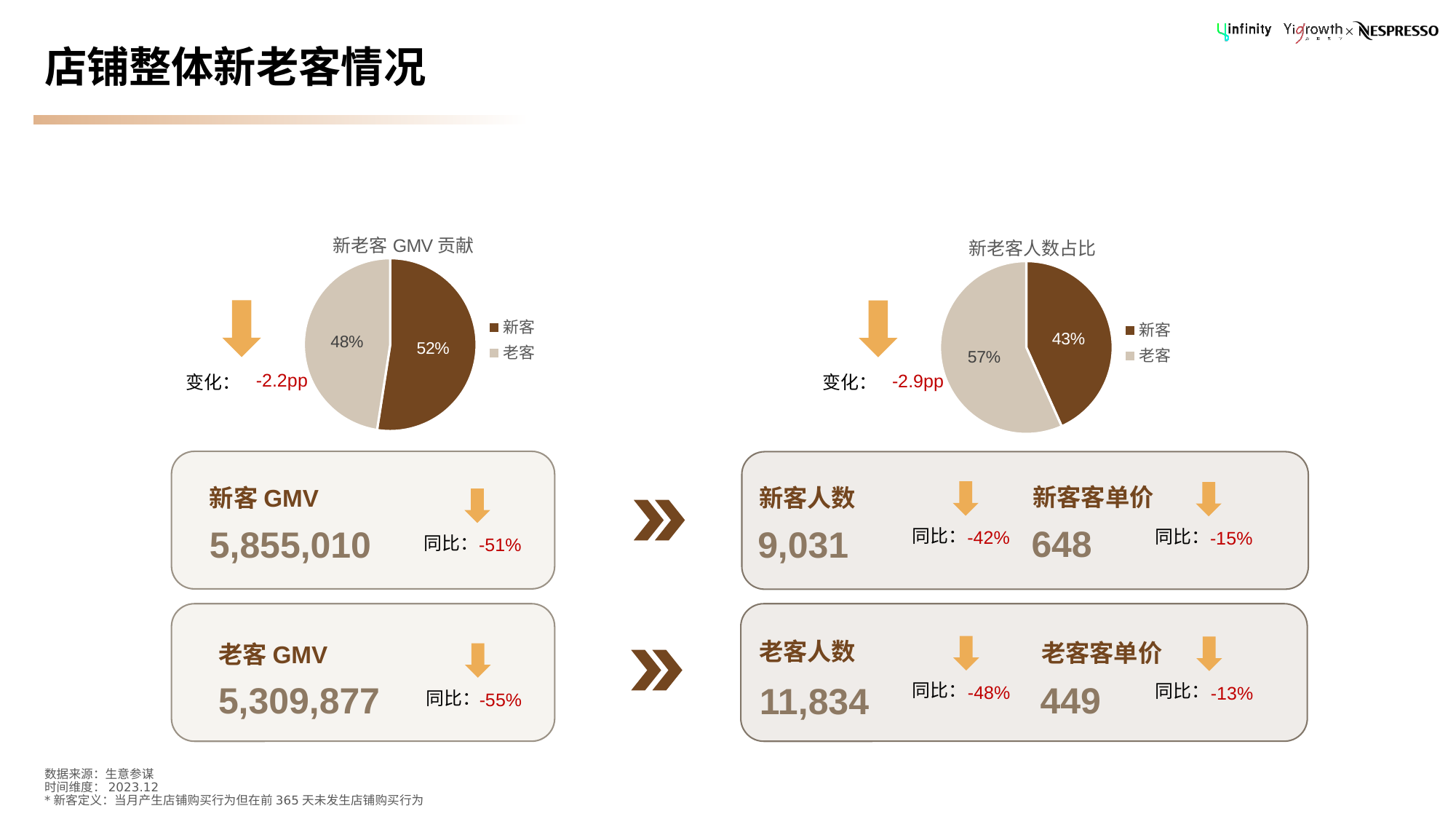

# 店铺整体新老客情况

### Chart: 新老客GMV贡献

| Category | gmv |
|---|---|
| 新客 | 5855010.000000004 |
| 老客 | 5309876.529999996 |

### Chart: 新老客人数占比

| Category | 人数 |
|---|---|
| 新客 | 9031.0 |
| 老客 | 11834.0 |

-2.2pp
-2.9pp
变化：
变化：

新客客单价
新客GMV
新客人数

648
5,855,010
9,031
同比：
同比：
-42%
-15%
同比：
-51%

老客人数
老客客单价
老客GMV

449
5,309,877
11,834
同比：
同比：
-48%
-13%
同比：
-55%
数据来源：生意参谋
时间维度：2023.12
*新客定义：当月产生店铺购买行为但在前365天未发生店铺购买行为